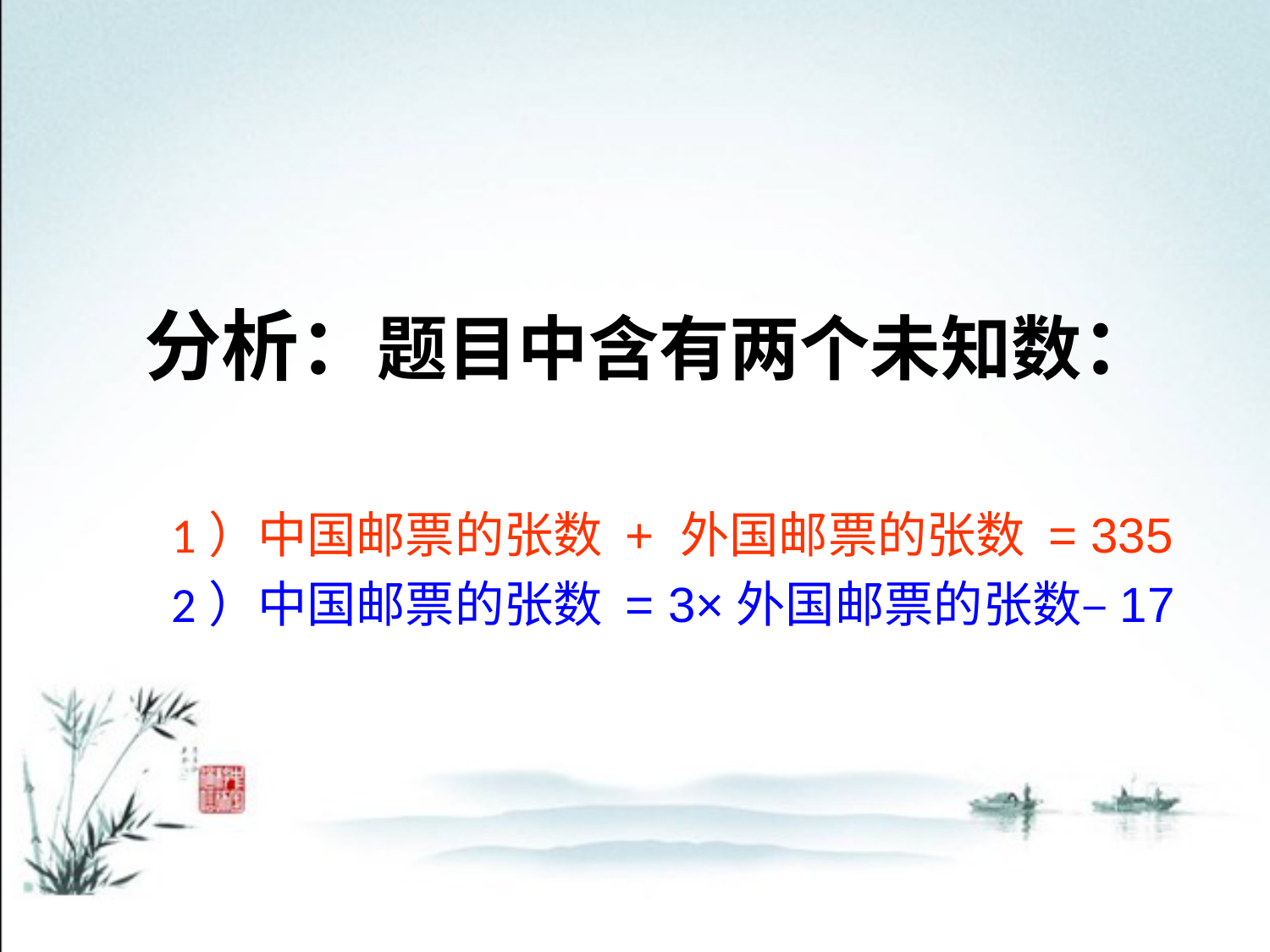

# 分析：题目中含有两个未知数：
1）中国邮票的张数 + 外国邮票的张数 = 335
2）中国邮票的张数 = 3×外国邮票的张数–17